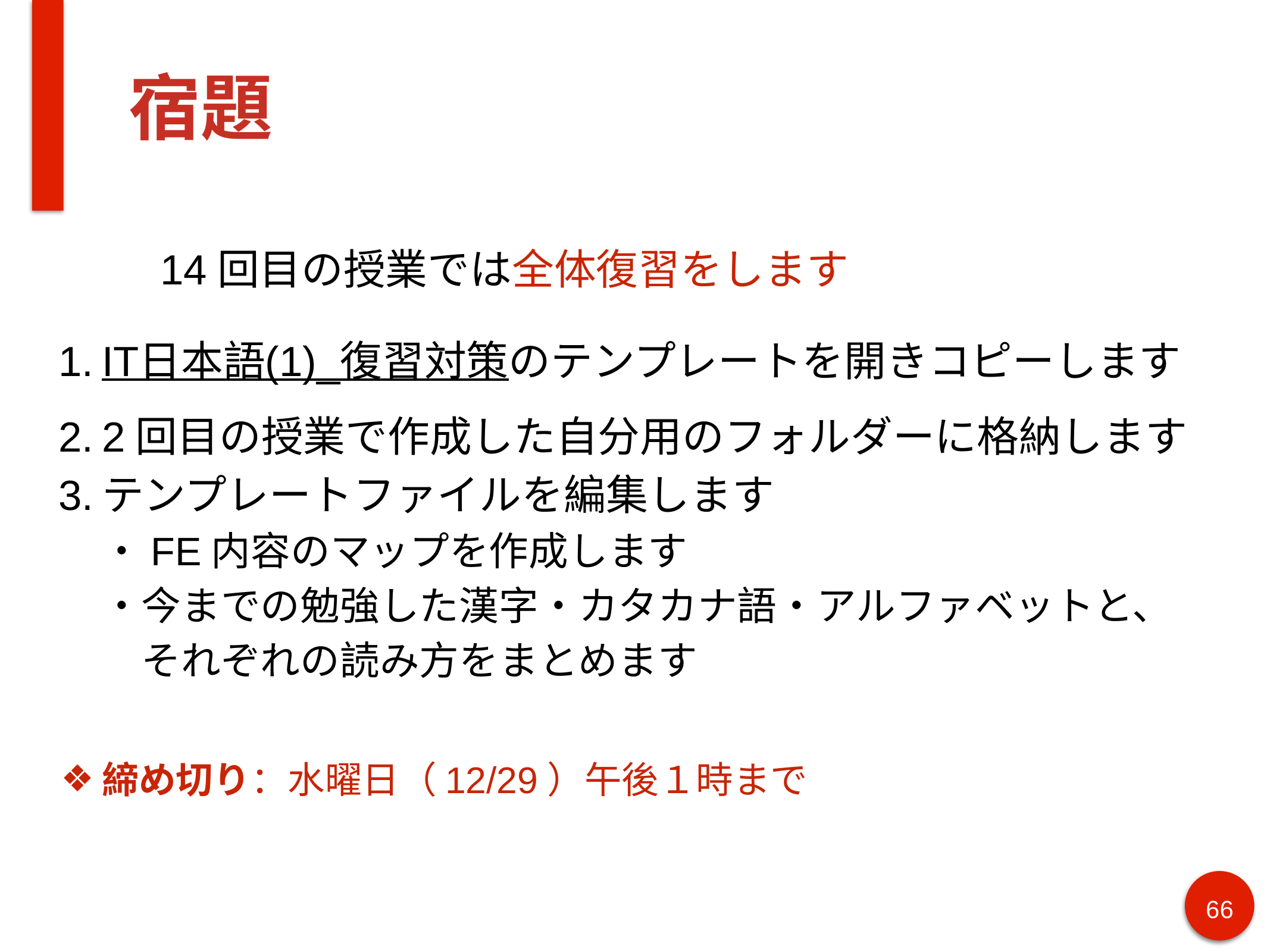

# 宿題
　　14回目の授業では全体復習をします
IT日本語(1)_復習対策のテンプレートを開きコピーします
2回目の授業で作成した自分用のフォルダーに格納します
テンプレートファイルを編集します
・FE内容のマップを作成します
・今までの勉強した漢字・カタカナ語・アルファベットと、
　それぞれの読み方をまとめます

締め切り：水曜日（12/29）午後１時まで

66